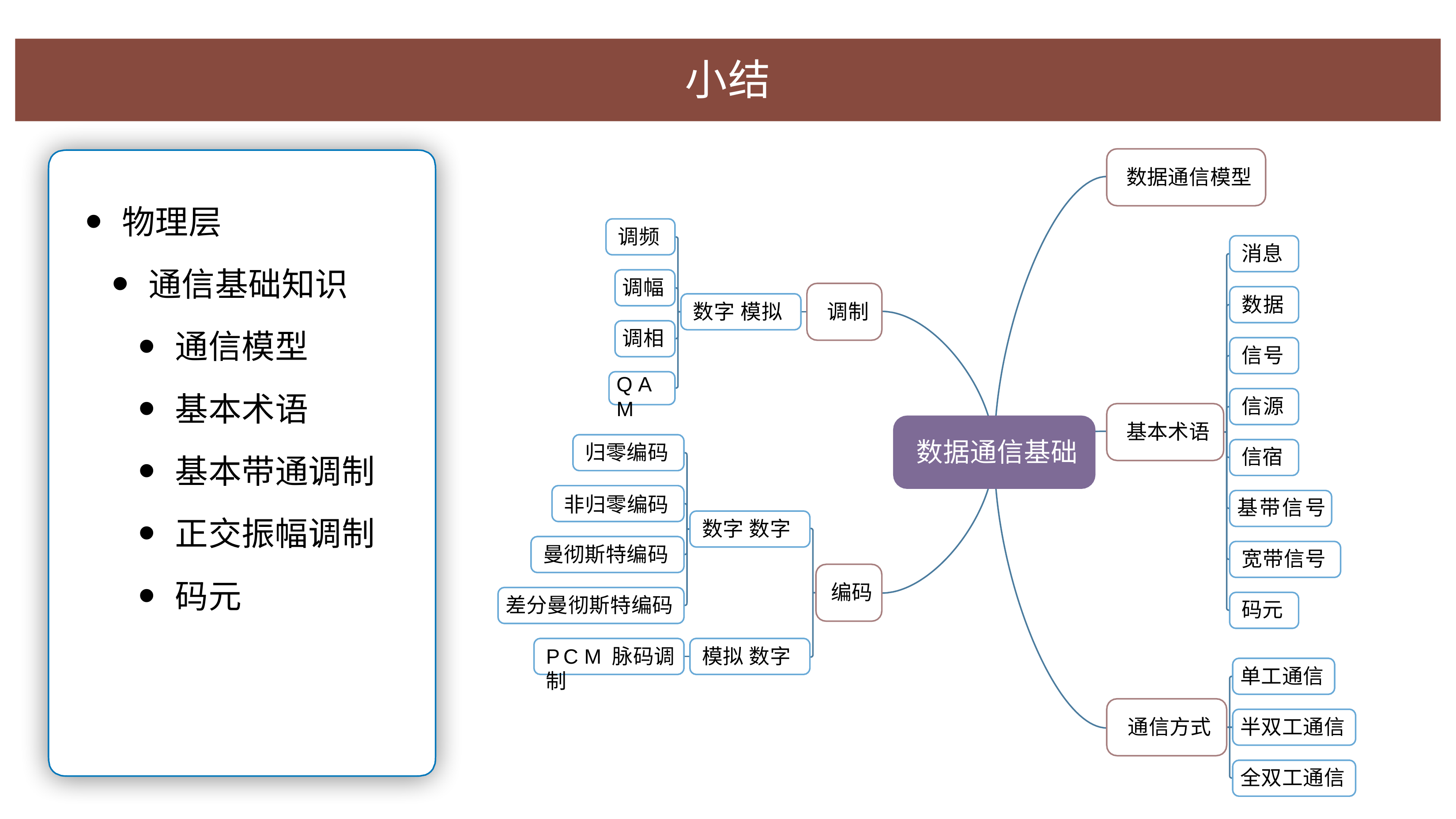

# ⼩结

数据通信模型

物理层
通信基础知识
通信模型
基本术语
基本带通调制
正交振幅调制
码元

调频
调幅 调相

消息
数据 信号 信源 信宿
基带信号 宽带信号 码元

数字 模拟	调制

QAM

基本术语

数据通信基础

归零编码

非归零编码

数字 数字

曼彻斯特编码

编码

差分曼彻斯特编码

PCM脉码调制
模拟 数字

单工通信
半双工通信 全双工通信

通信方式